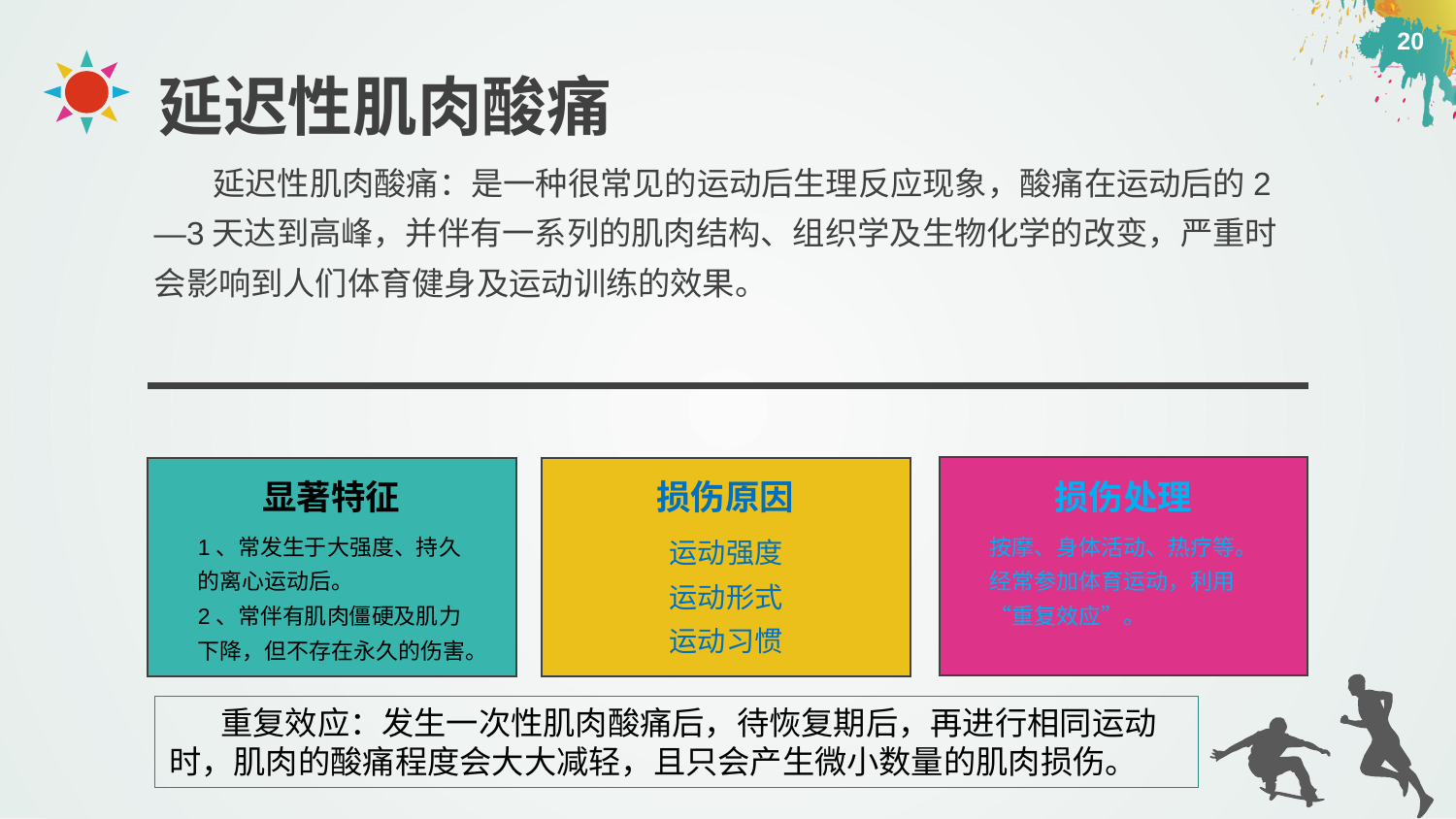

延迟性肌肉酸痛
       延迟性肌肉酸痛：是一种很常见的运动后生理反应现象，酸痛在运动后的2—3天达到高峰，并伴有一系列的肌肉结构、组织学及生物化学的改变，严重时会影响到人们体育健身及运动训练的效果。

显著特征
损伤原因
损伤处理
按摩、身体活动、热疗等。
经常参加体育运动，利用“重复效应”。
运动强度
运动形式
运动习惯
1、常发生于大强度、持久的离心运动后。
2、常伴有肌肉僵硬及肌力下降，但不存在永久的伤害。
      重复效应：发生一次性肌肉酸痛后，待恢复期后，再进行相同运动时，肌肉的酸痛程度会大大减轻，且只会产生微小数量的肌肉损伤。